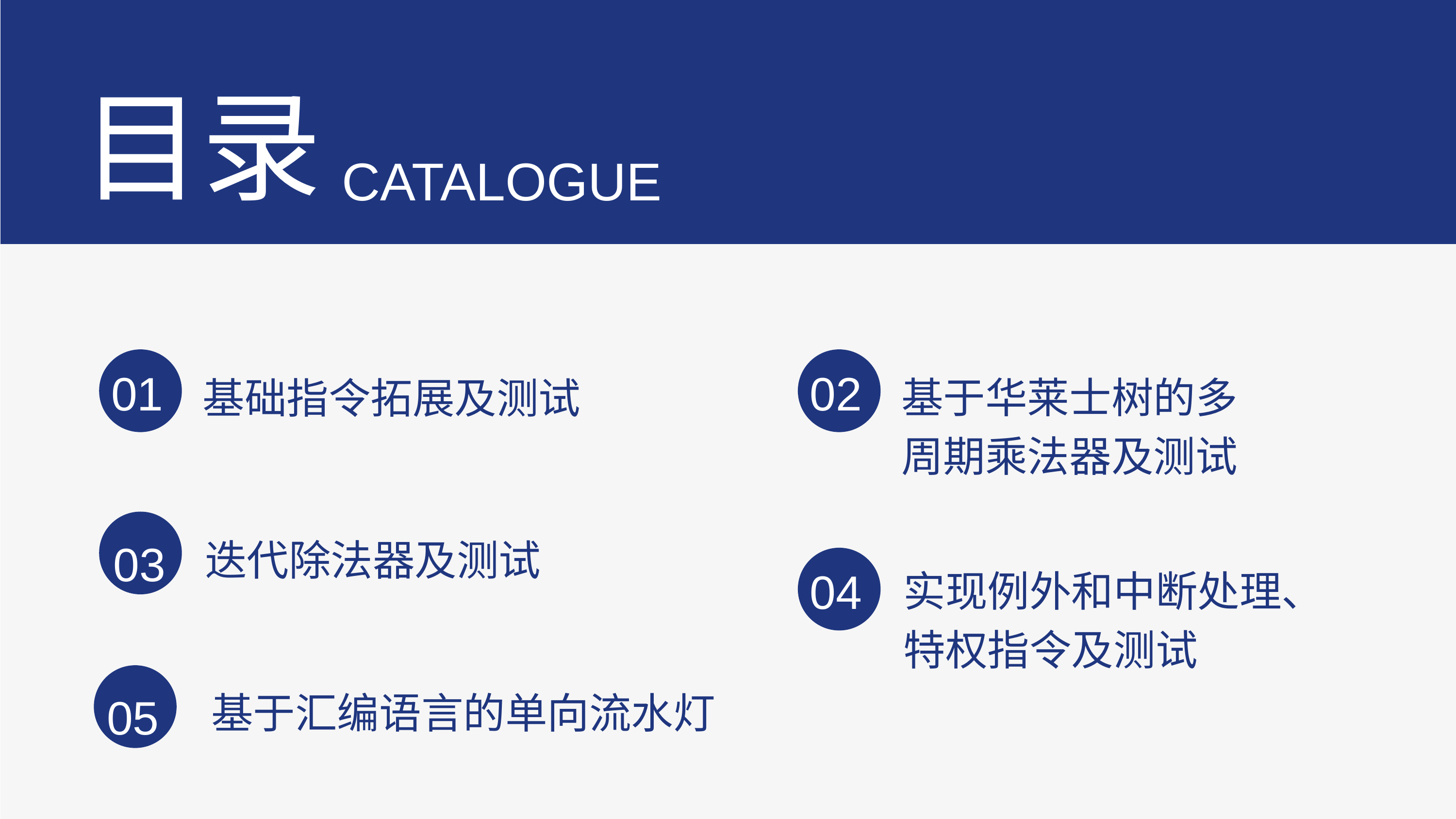

目录
CATALOGUE

01
02
基于华莱士树的多周期乘法器及测试
基础指令拓展及测试

03
迭代除法器及测试

04
实现例外和中断处理、特权指令及测试

05
基于汇编语言的单向流水灯